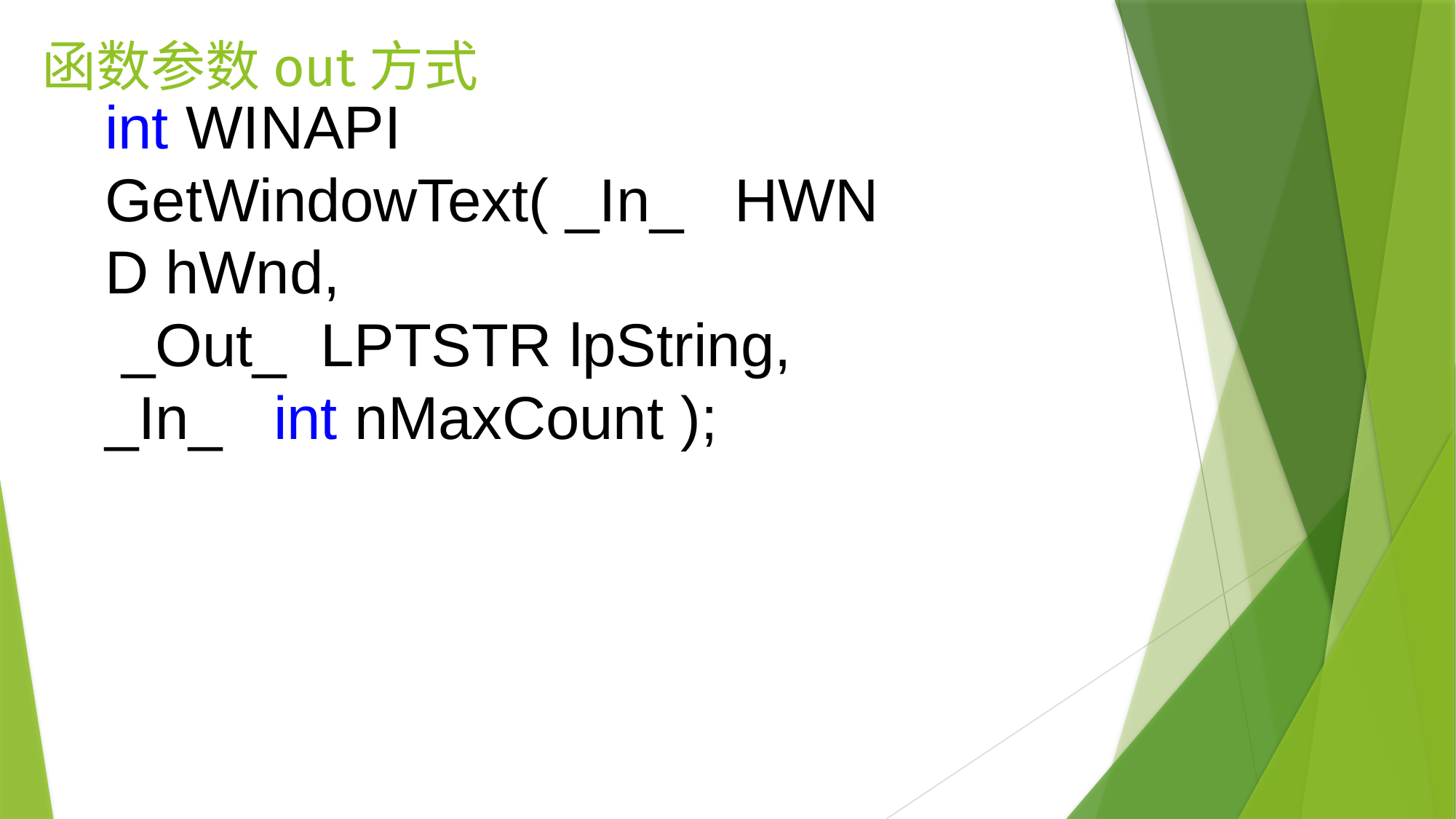

# 函数参数out方式
int WINAPI GetWindowText( _In_   HWND hWnd,
 _Out_  LPTSTR lpString,
_In_   int nMaxCount );